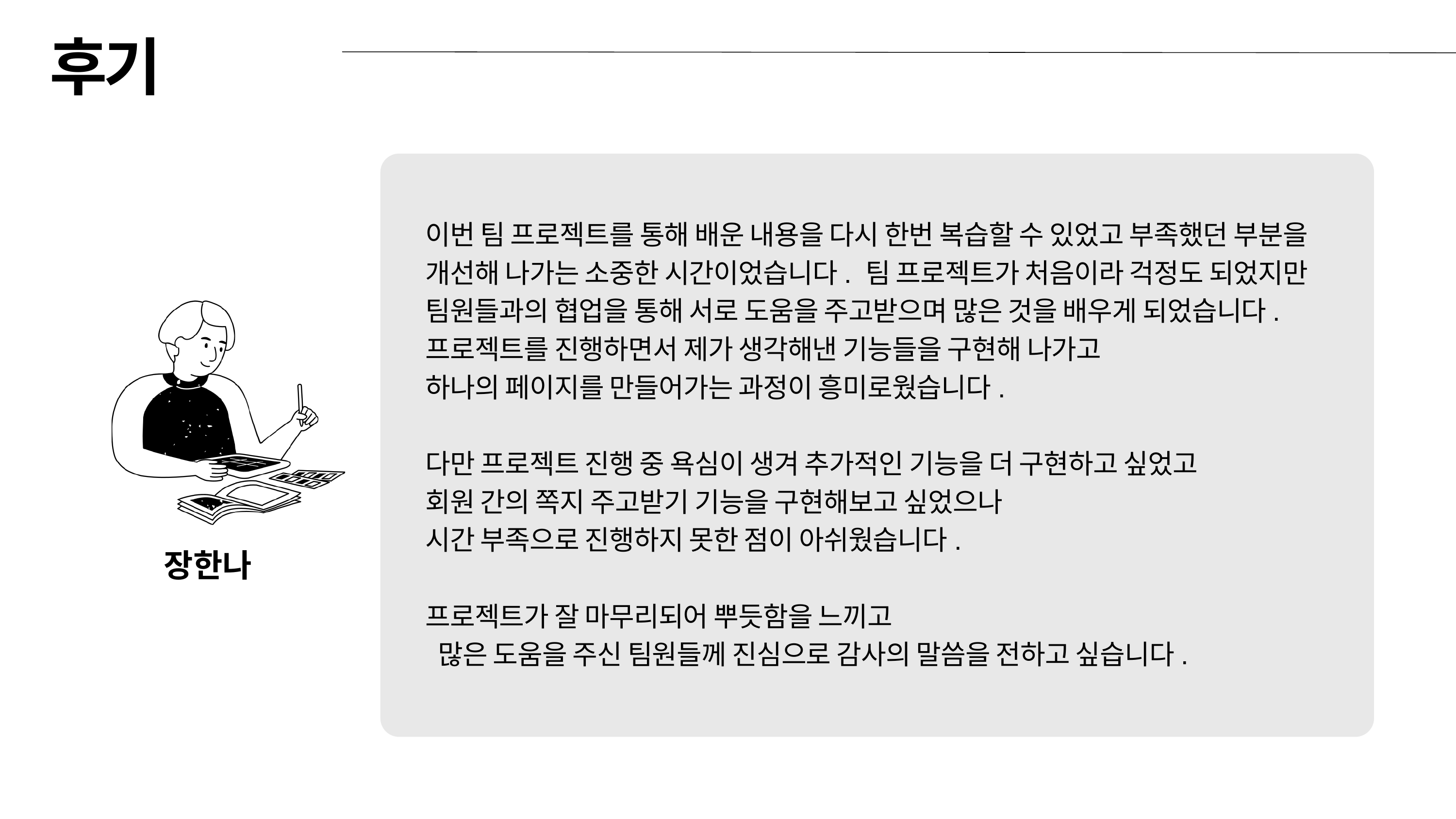

후기

이번 팀 프로젝트를 통해 배운 내용을 다시 한번 복습할 수 있었고 부족했던 부분을
개선해 나가는 소중한 시간이었습니다. 팀 프로젝트가 처음이라 걱정도 되었지만
팀원들과의 협업을 통해 서로 도움을 주고받으며 많은 것을 배우게 되었습니다.
프로젝트를 진행하면서 제가 생각해낸 기능들을 구현해 나가고
하나의 페이지를 만들어가는 과정이 흥미로웠습니다.

다만 프로젝트 진행 중 욕심이 생겨 추가적인 기능을 더 구현하고 싶었고
회원 간의 쪽지 주고받기 기능을 구현해보고 싶었으나
시간 부족으로 진행하지 못한 점이 아쉬웠습니다.

프로젝트가 잘 마무리되어 뿌듯함을 느끼고
 많은 도움을 주신 팀원들께 진심으로 감사의 말씀을 전하고 싶습니다.

장한나